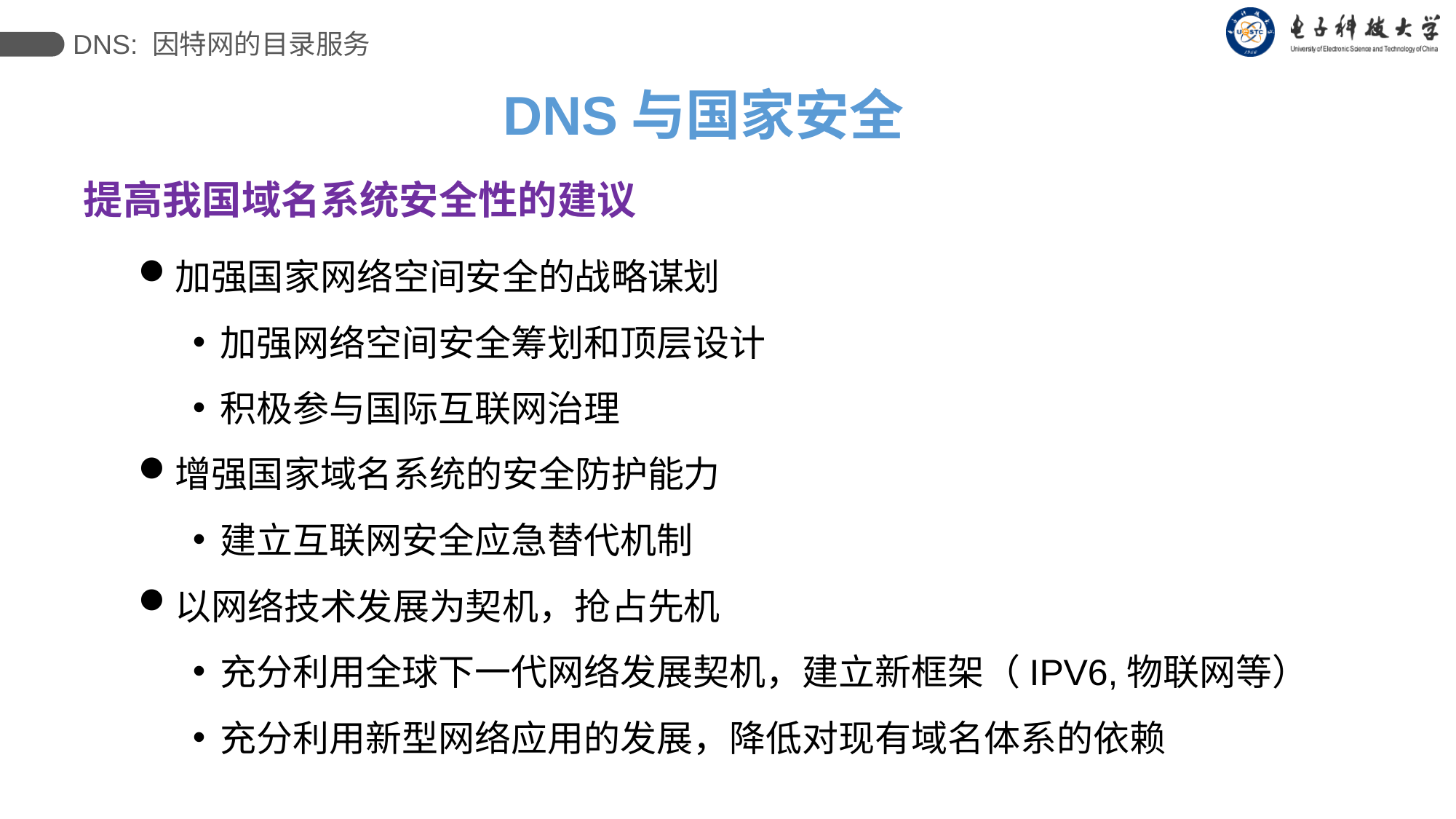

DNS: 因特网的目录服务
# DNS与国家安全
提高我国域名系统安全性的建议
加强国家网络空间安全的战略谋划
加强网络空间安全筹划和顶层设计
积极参与国际互联网治理
增强国家域名系统的安全防护能力
建立互联网安全应急替代机制
以网络技术发展为契机，抢占先机
充分利用全球下一代网络发展契机，建立新框架（IPV6,物联网等）
充分利用新型网络应用的发展，降低对现有域名体系的依赖